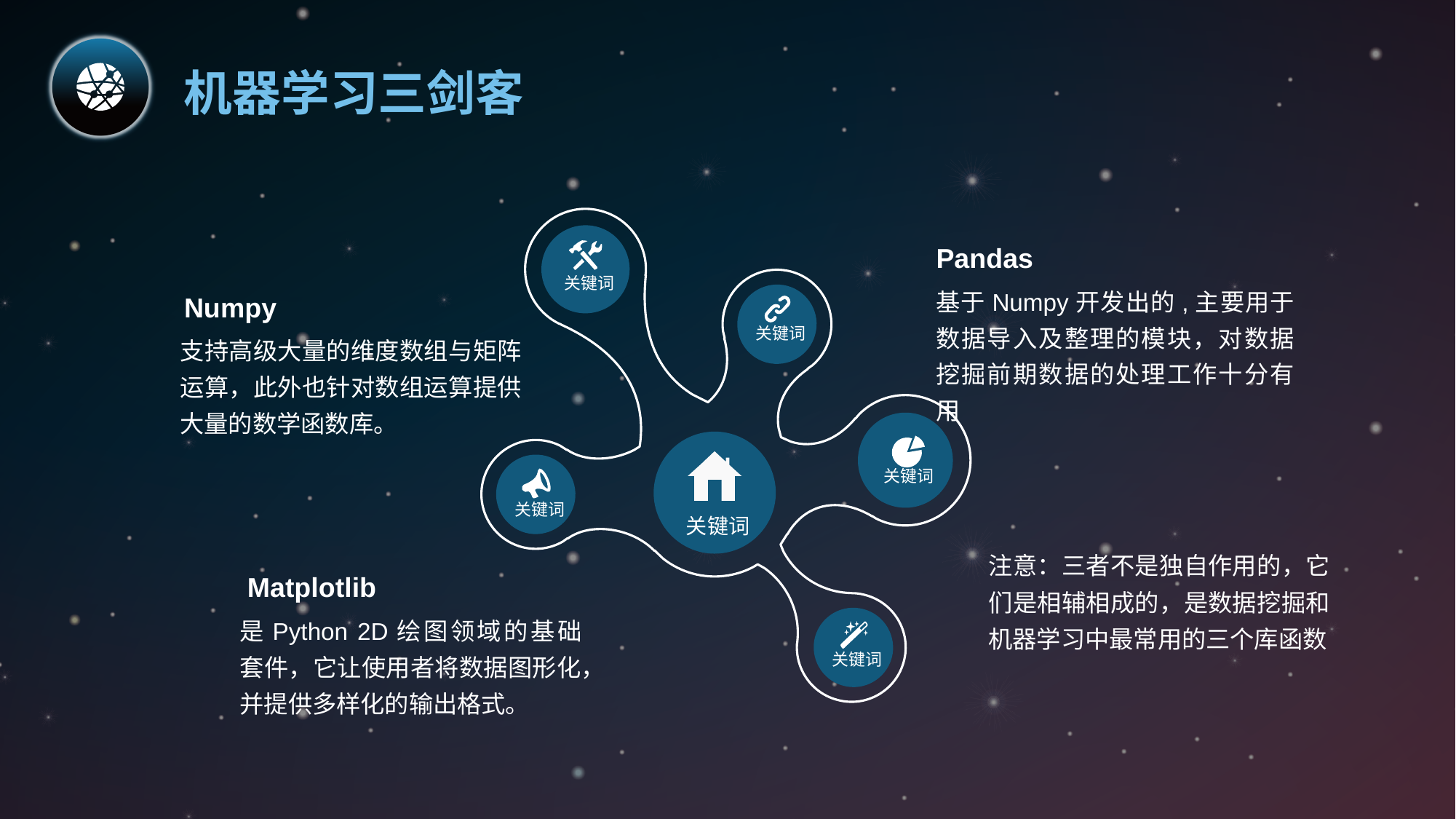

机器学习三剑客

关键词

关键词

关键词

关键词
关键词

关键词
Pandas
基于Numpy开发出的,主要用于数据导入及整理的模块，对数据挖掘前期数据的处理工作十分有用
Numpy
支持高级大量的维度数组与矩阵运算，此外也针对数组运算提供大量的数学函数库。
注意：三者不是独自作用的，它们是相辅相成的，是数据挖掘和机器学习中最常用的三个库函数
Matplotlib
是Python 2D绘图领域的基础套件，它让使用者将数据图形化，并提供多样化的输出格式。